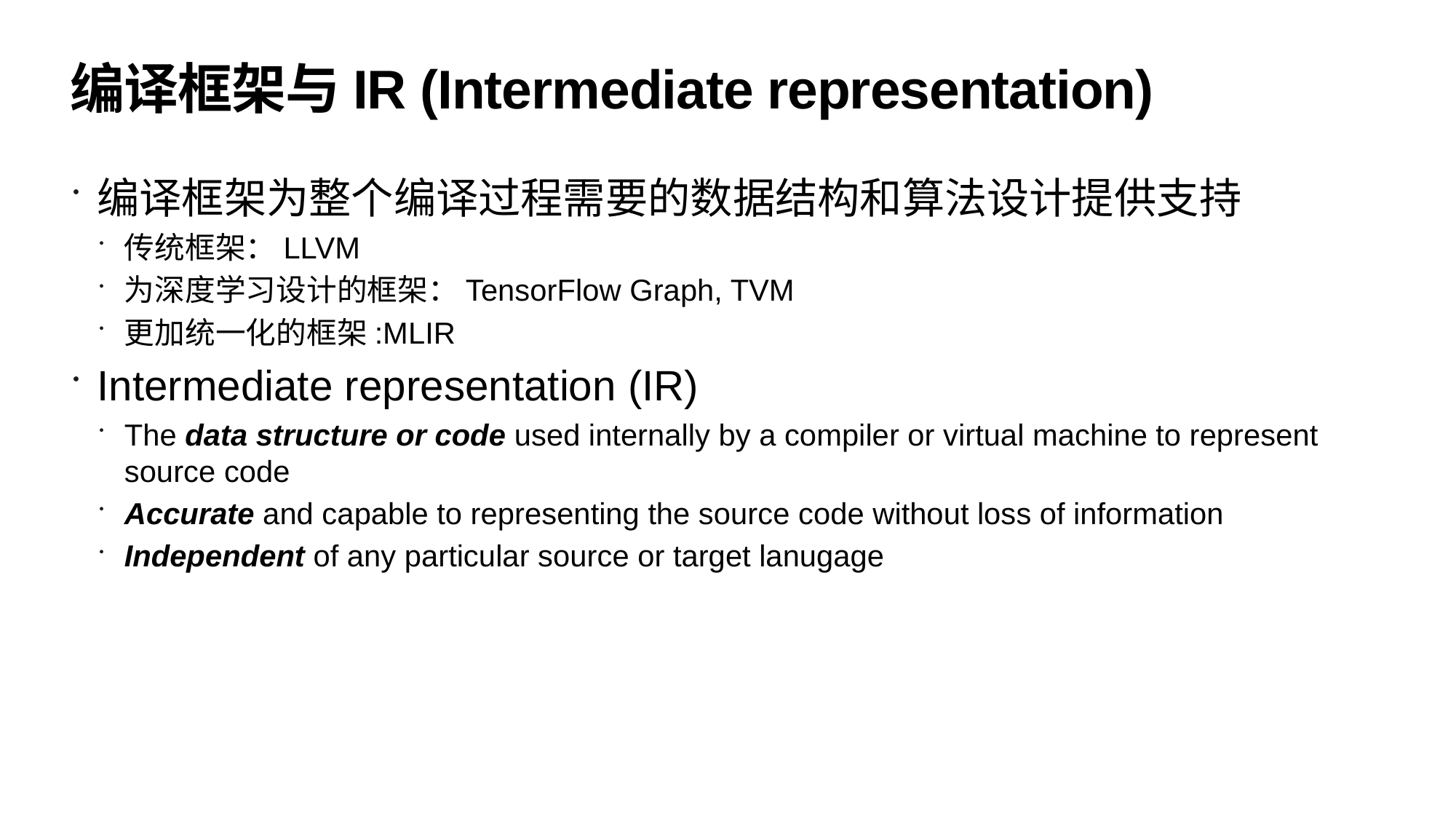

45
# 编译框架与IR (Intermediate representation)
编译框架为整个编译过程需要的数据结构和算法设计提供支持
传统框架：LLVM
为深度学习设计的框架：TensorFlow Graph, TVM
更加统一化的框架:MLIR
Intermediate representation (IR)
The data structure or code used internally by a compiler or virtual machine to represent source code
Accurate and capable to representing the source code without loss of information
Independent of any particular source or target lanugage